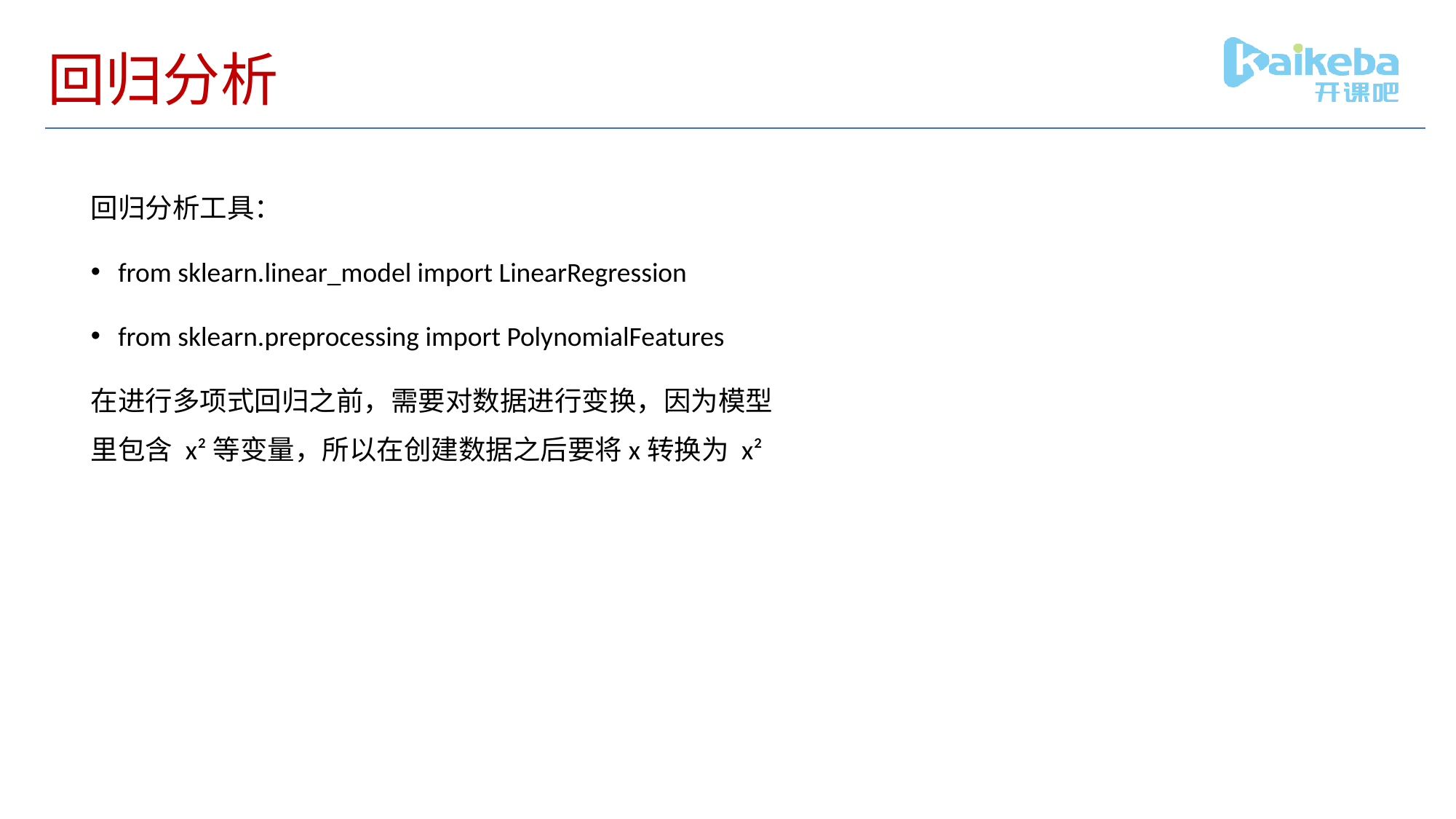

# 回归分析
回归分析工具：
from sklearn.linear_model import LinearRegression
from sklearn.preprocessing import PolynomialFeatures
在进行多项式回归之前，需要对数据进行变换，因为模型里包含 x²等变量，所以在创建数据之后要将x转换为 x²